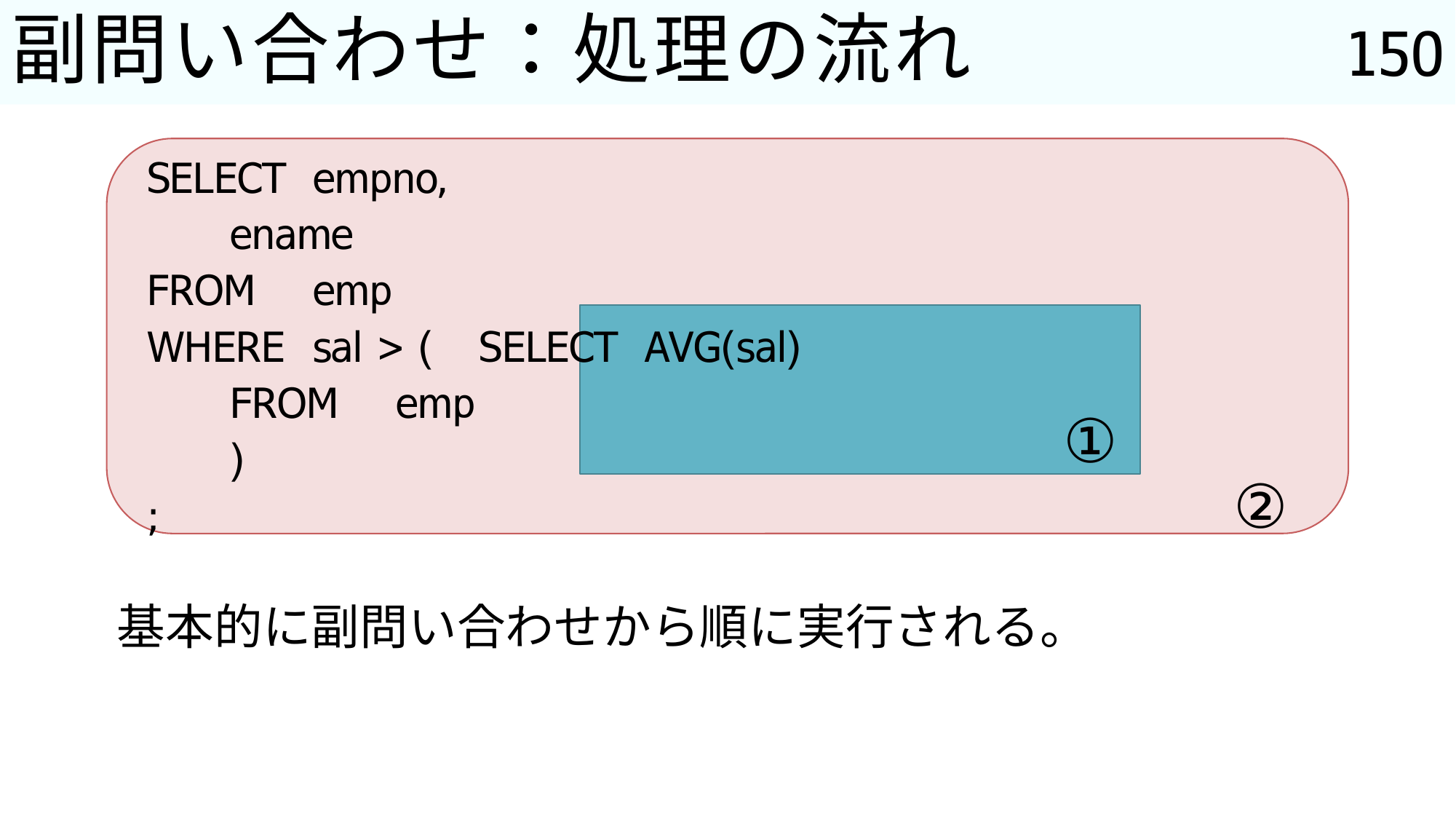

1900
150
# 副問い合わせ：処理の流れ

SELECT		empno,
			ename
FROM		emp
WHERE		sal > (	SELECT 	AVG(sal)
					FROM	emp
				)
;

①
②
基本的に副問い合わせから順に実行される。